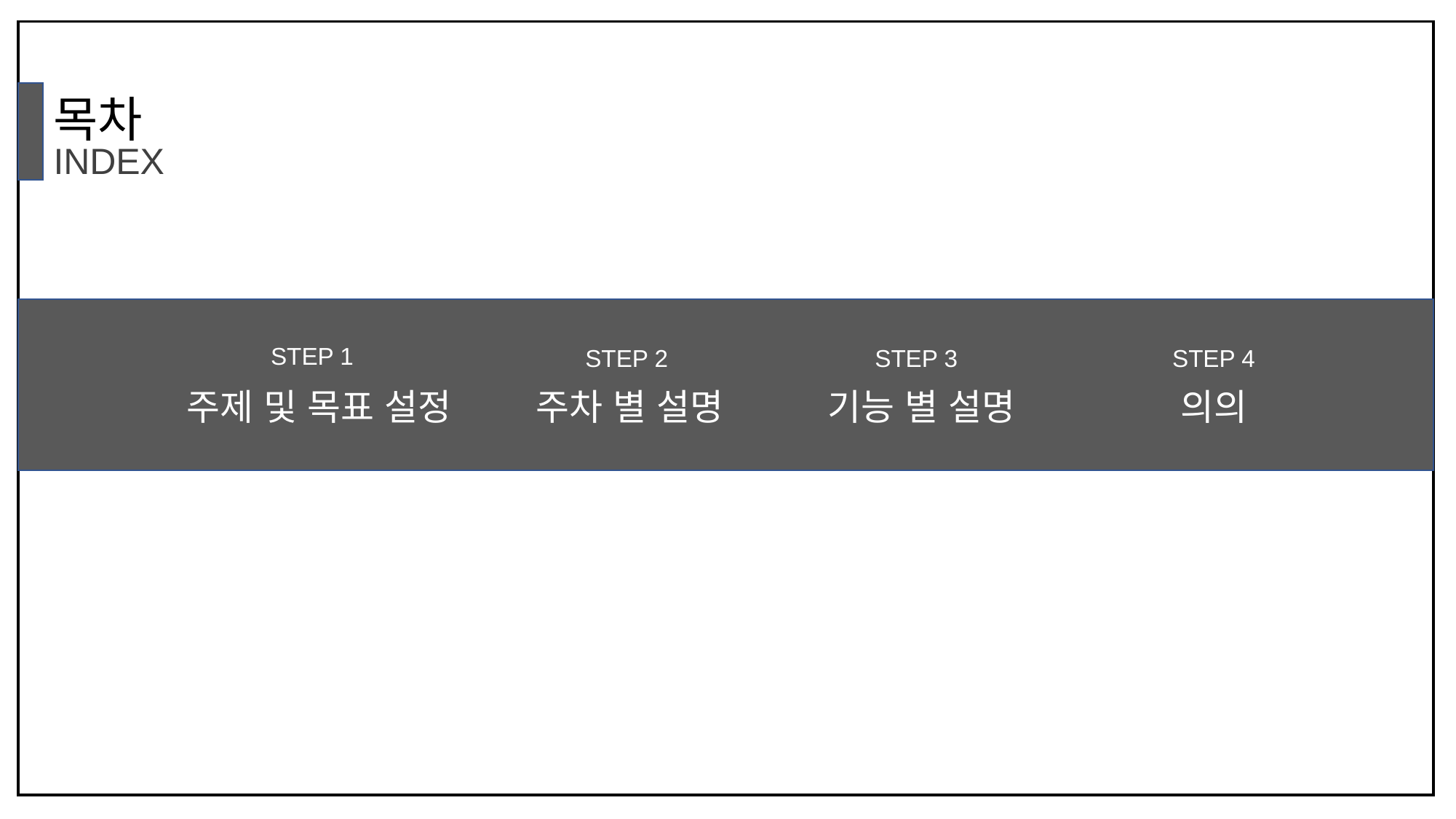

목차
INDEX

STEP 1
STEP 2
STEP 3
STEP 4
주제 및 목표 설정
주차 별 설명
기능 별 설명
의의